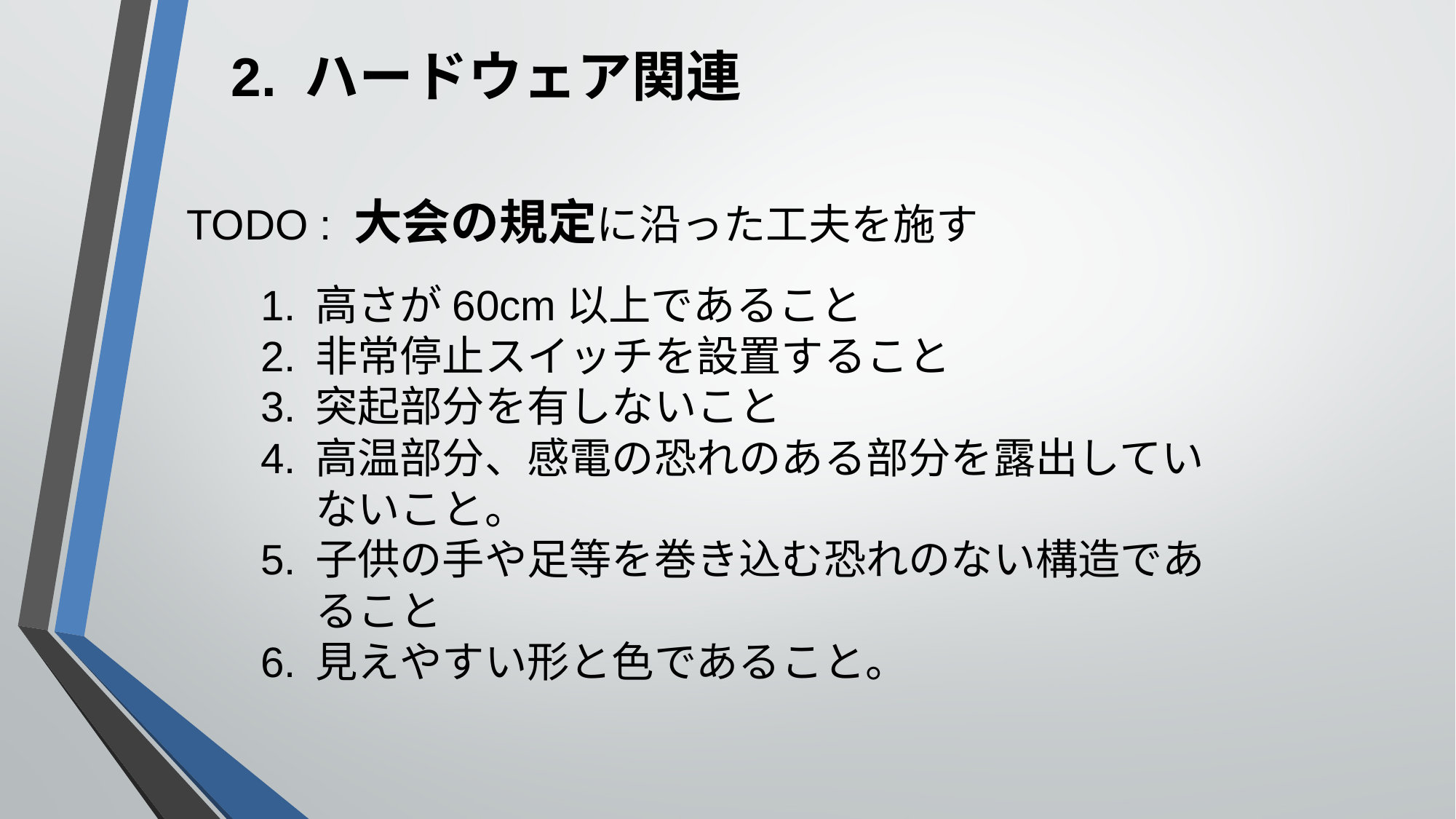

2. ハードウェア関連
TODO : 大会の規定に沿った工夫を施す
高さが60cm以上であること
非常停止スイッチを設置すること
突起部分を有しないこと
高温部分、感電の恐れのある部分を露出していないこと。
子供の手や足等を巻き込む恐れのない構造であること
見えやすい形と色であること。